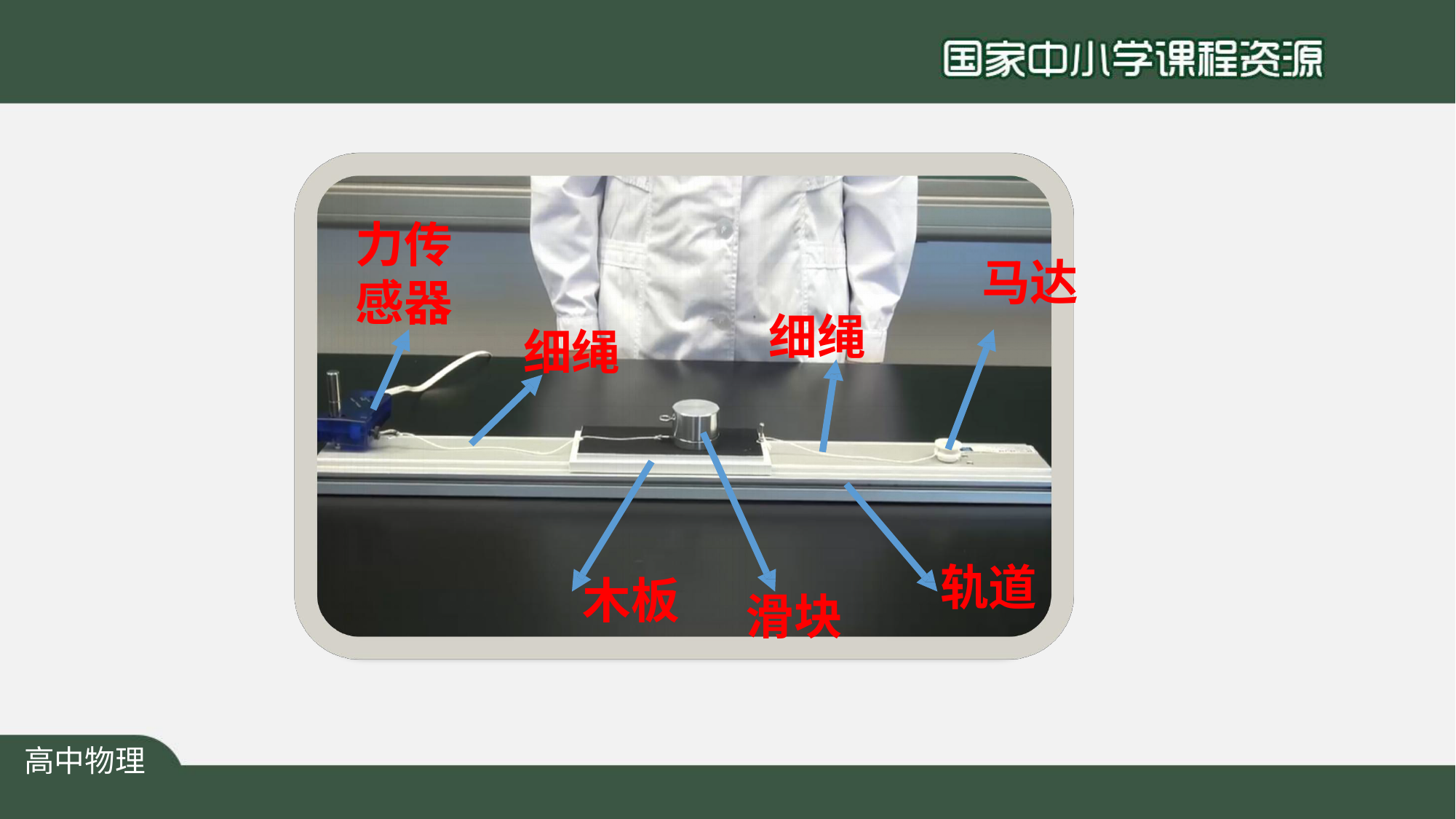

# 力传 感器
马达
细绳
细绳

轨道
木板
滑块
高中物理